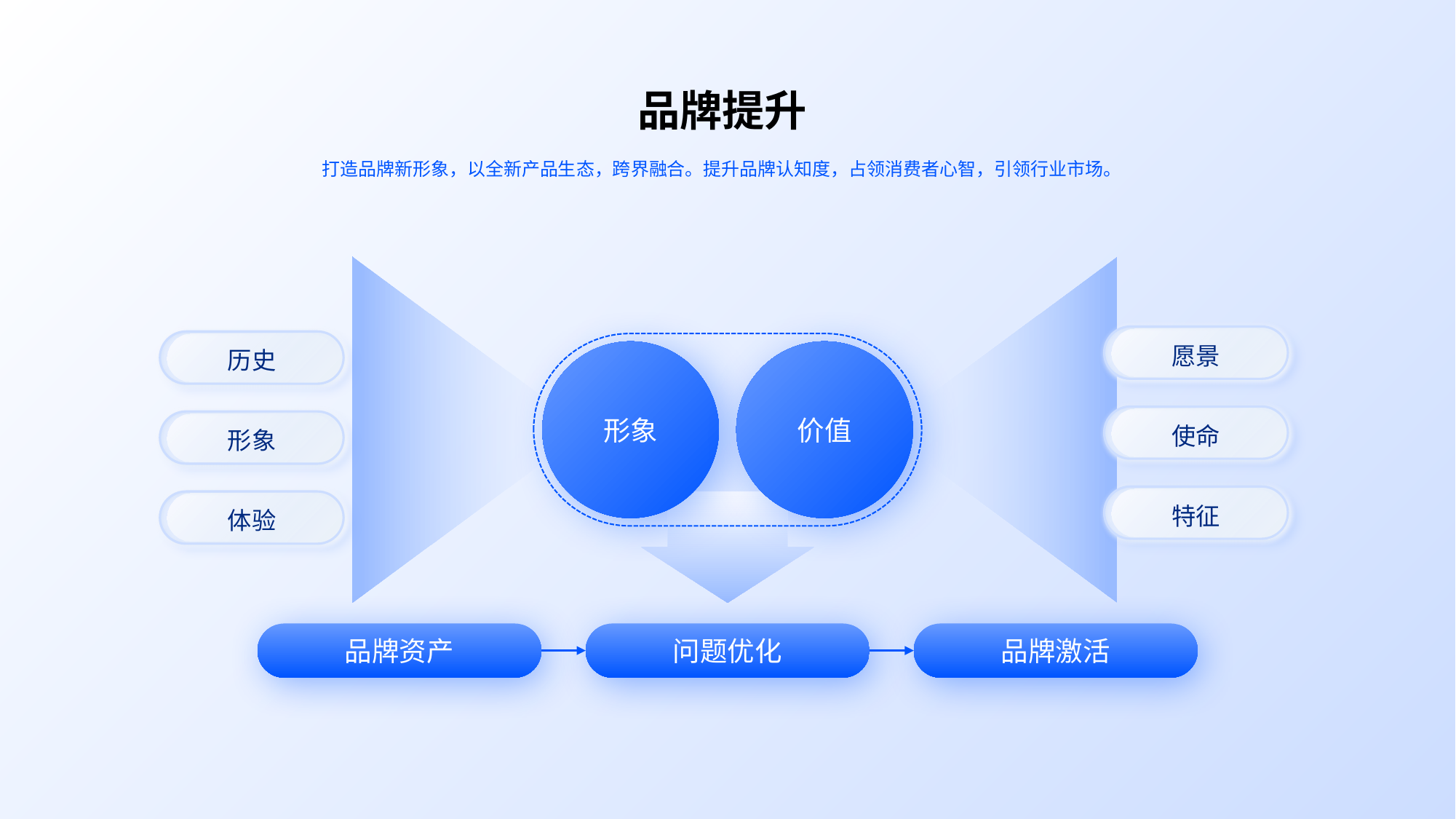

品牌提升
打造品牌新形象，以全新产品生态，跨界融合。提升品牌认知度，占领消费者心智，引领行业市场。
e7d195523061f1c0c30ee18c1b05f65d12b38e2533cb2ccdAE0CC34CB5CBEBFAEC353FED4DECE97C3E379FD1D933F5E4DC18EF8EA6B7A1130D5F6DE9DD2BE4B0A8C9126ACE5083D1F5A9E323B29CCFC7A0F015870C7EDFD497DF10C5E614BBE82DF23E8101B4FD55052F7945C8867B77930E0CA200F91730BB78567110BDAEEFF7FF113567E2D723

愿景

历史

形象
价值

使命

形象

特征

体验
品牌资产
问题优化
品牌激活